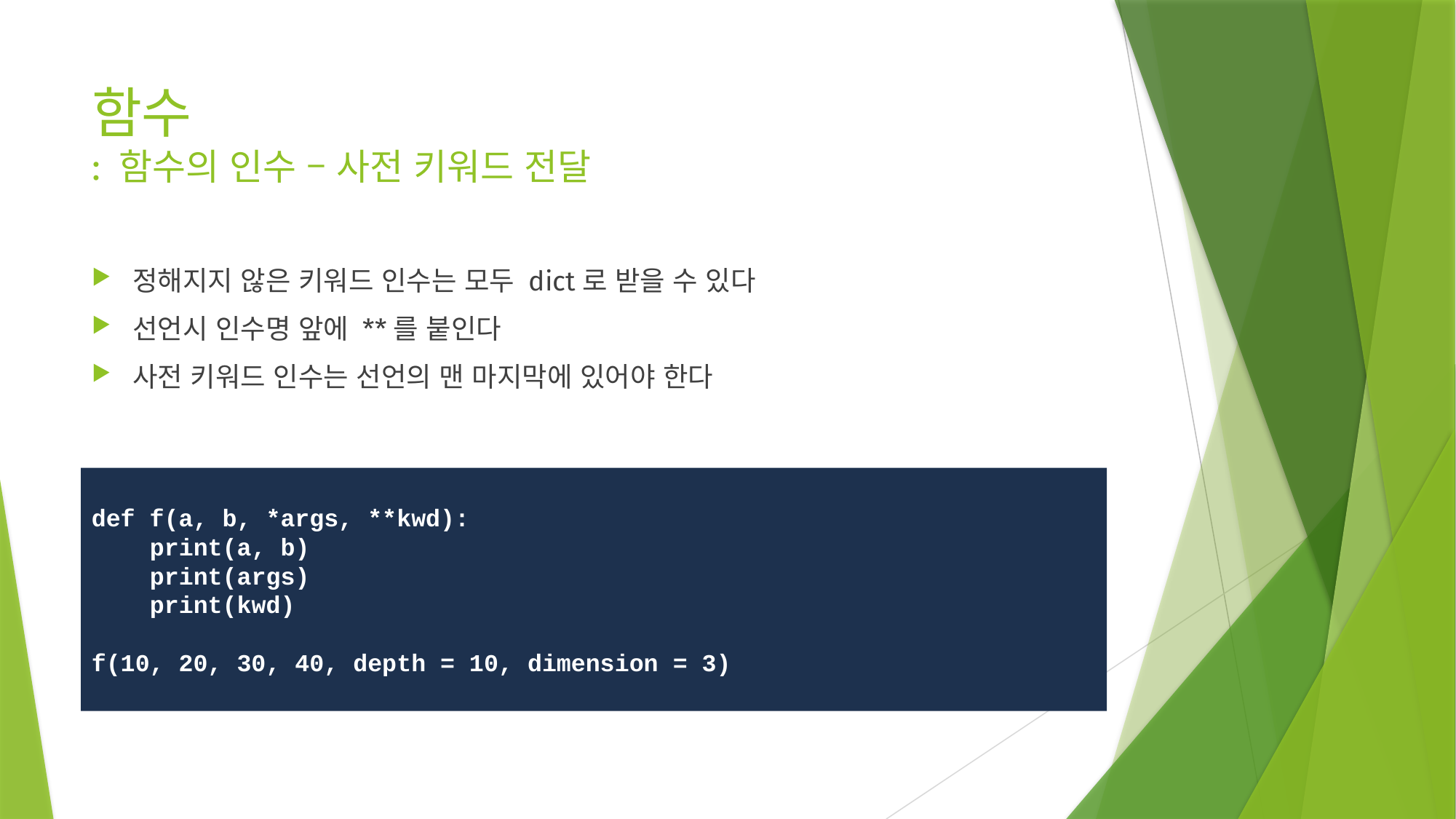

# 함수 : 함수의 인수 – 사전 키워드 전달
정해지지 않은 키워드 인수는 모두 dict로 받을 수 있다
선언시 인수명 앞에 **를 붙인다
사전 키워드 인수는 선언의 맨 마지막에 있어야 한다

def f(a, b, *args, **kwd):
    print(a, b)
    print(args)
    print(kwd)
f(10, 20, 30, 40, depth = 10, dimension = 3)